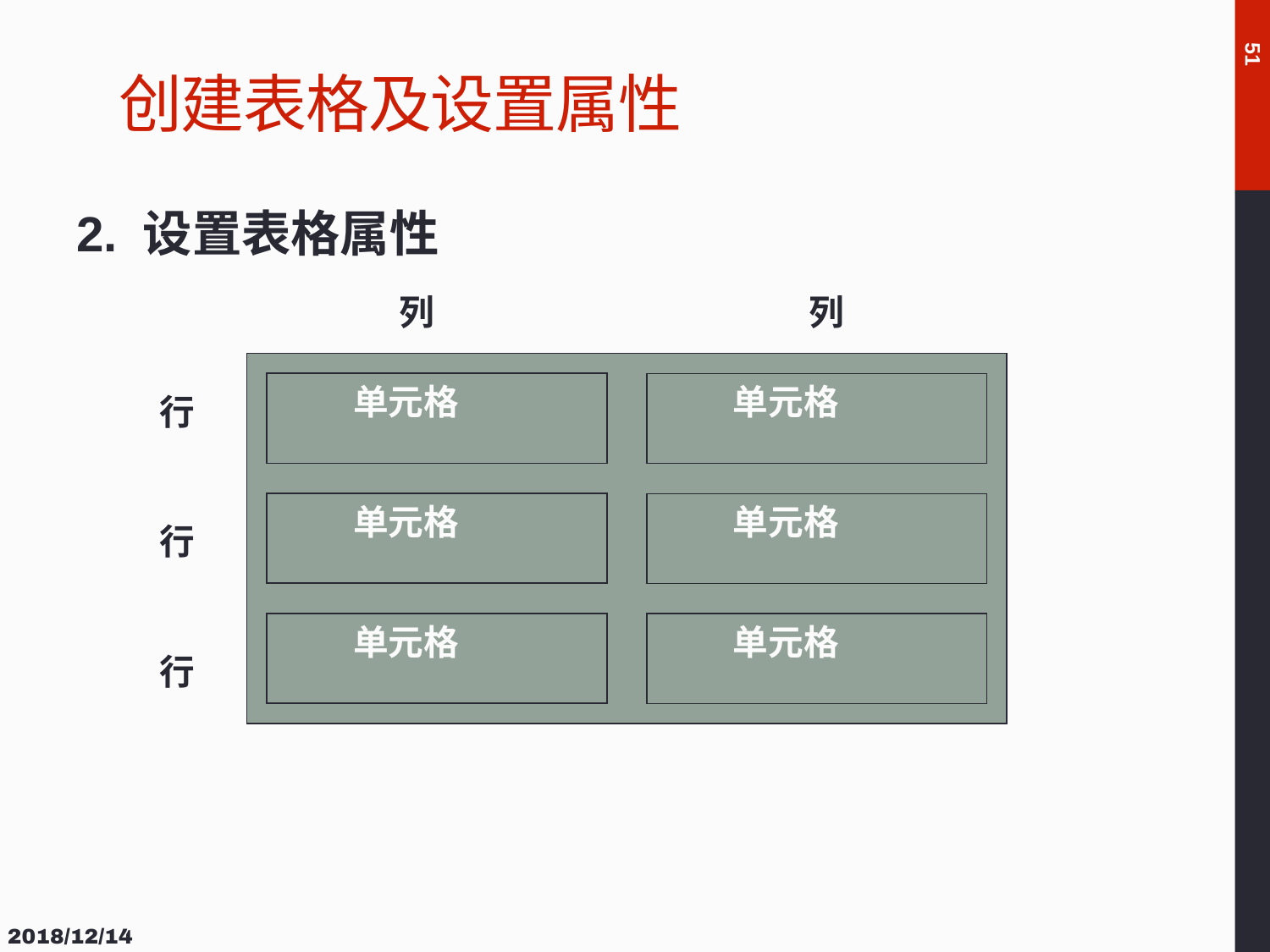

# 创建表格及设置属性
51
2. 设置表格属性
列
列

单元格

单元格

单元格

单元格

单元格

单元格
行
行
行
2018/12/14